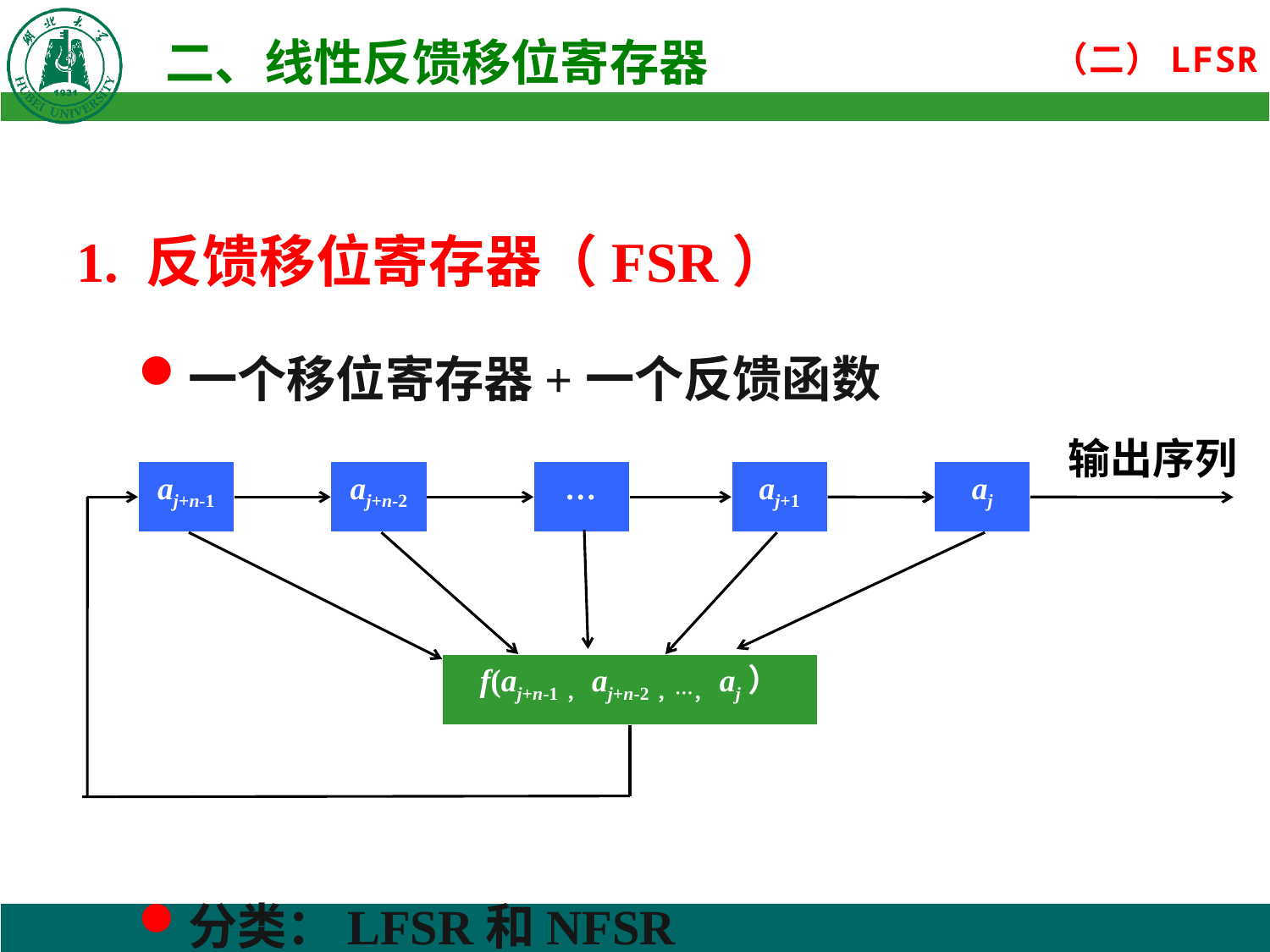

1. 反馈移位寄存器（FSR）
一个移位寄存器+一个反馈函数

分类：LFSR和NFSR
输出序列
aj+n-1

aj+n-2

…

aj+1

aj

f(aj+n-1，aj+n-2，…，aj）

)